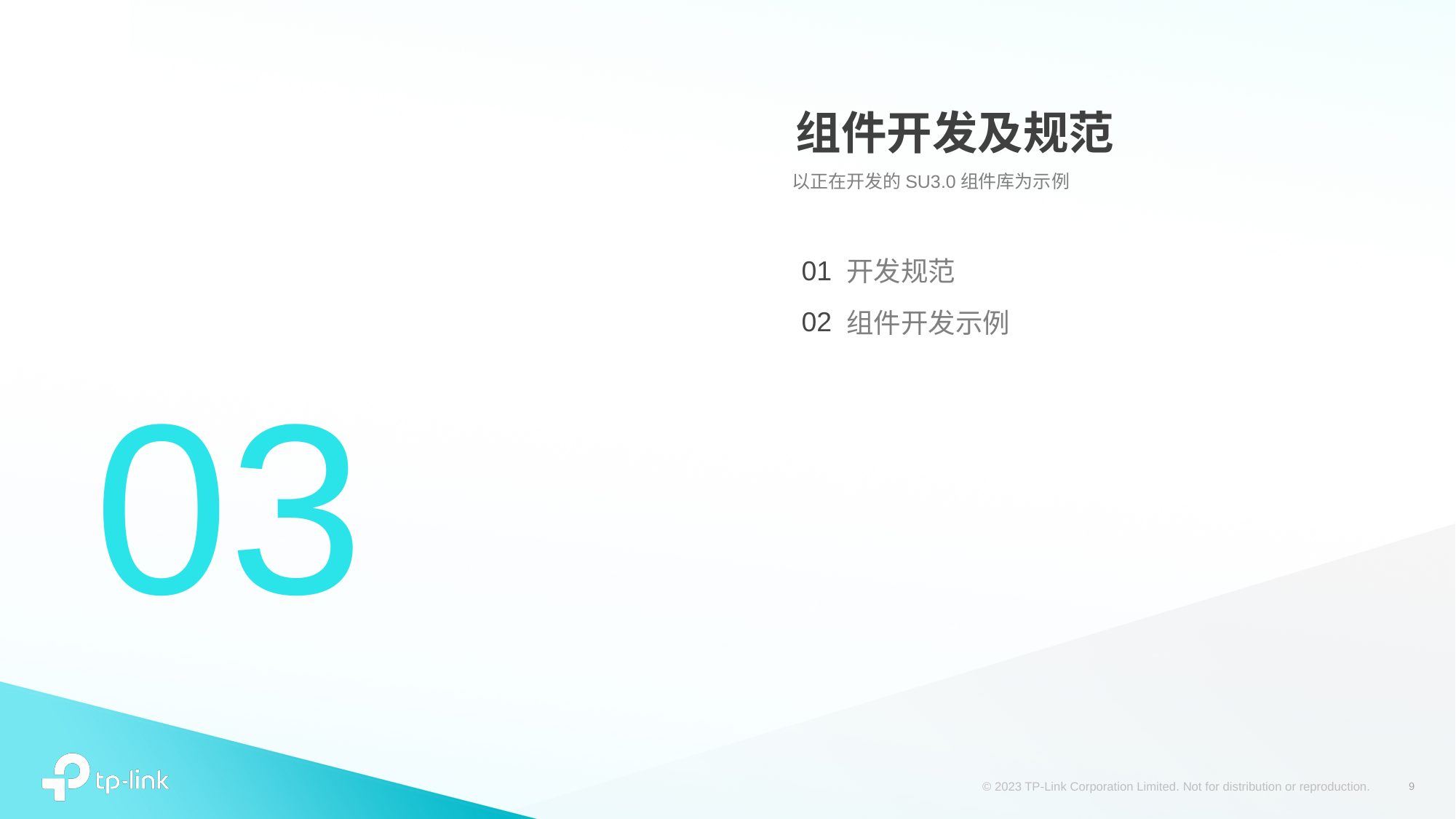

组件开发及规范
以正在开发的SU3.0组件库为示例
01
开发规范
02
组件开发示例
# 03
9